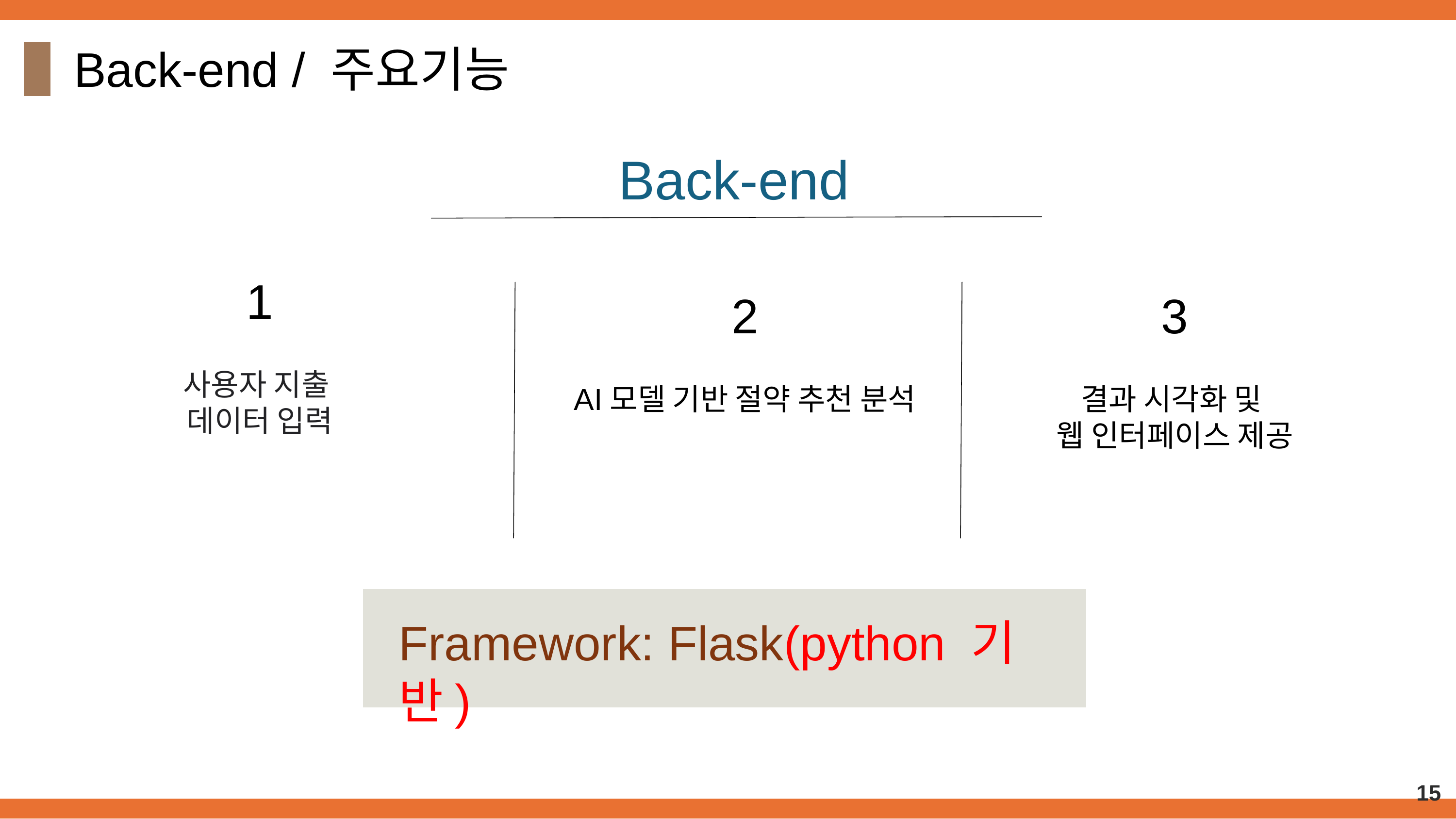

Back-end / 주요기능

Back-end

1

사용자 지출
데이터 입력

2

AI모델 기반 절약 추천 분석
3

결과 시각화 및
웹 인터페이스 제공

Framework: Flask(python 기반)

15